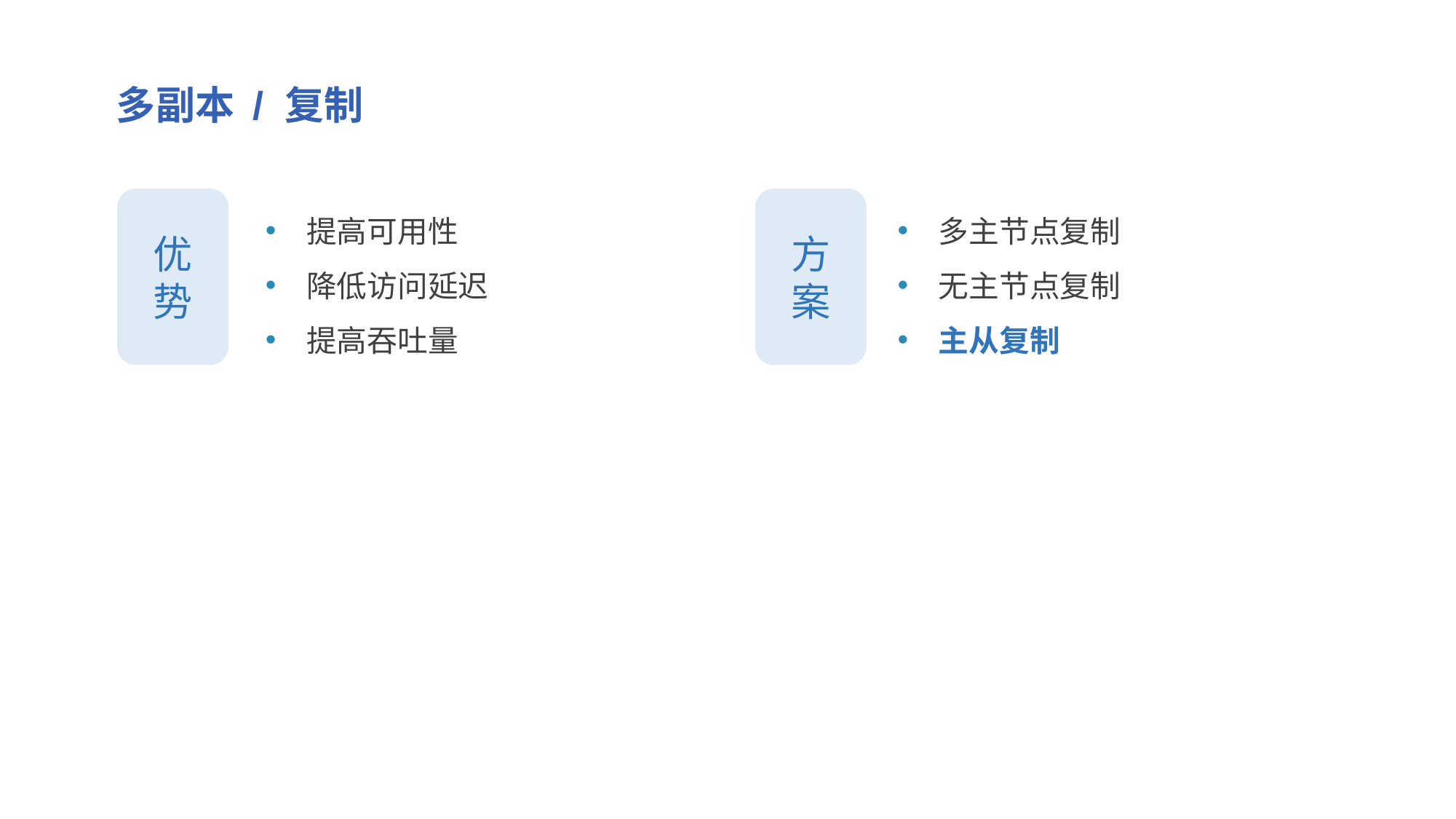

多副本 / 复制
优势
提高可用性
降低访问延迟
提高吞吐量
方
案
多主节点复制
无主节点复制
主从复制